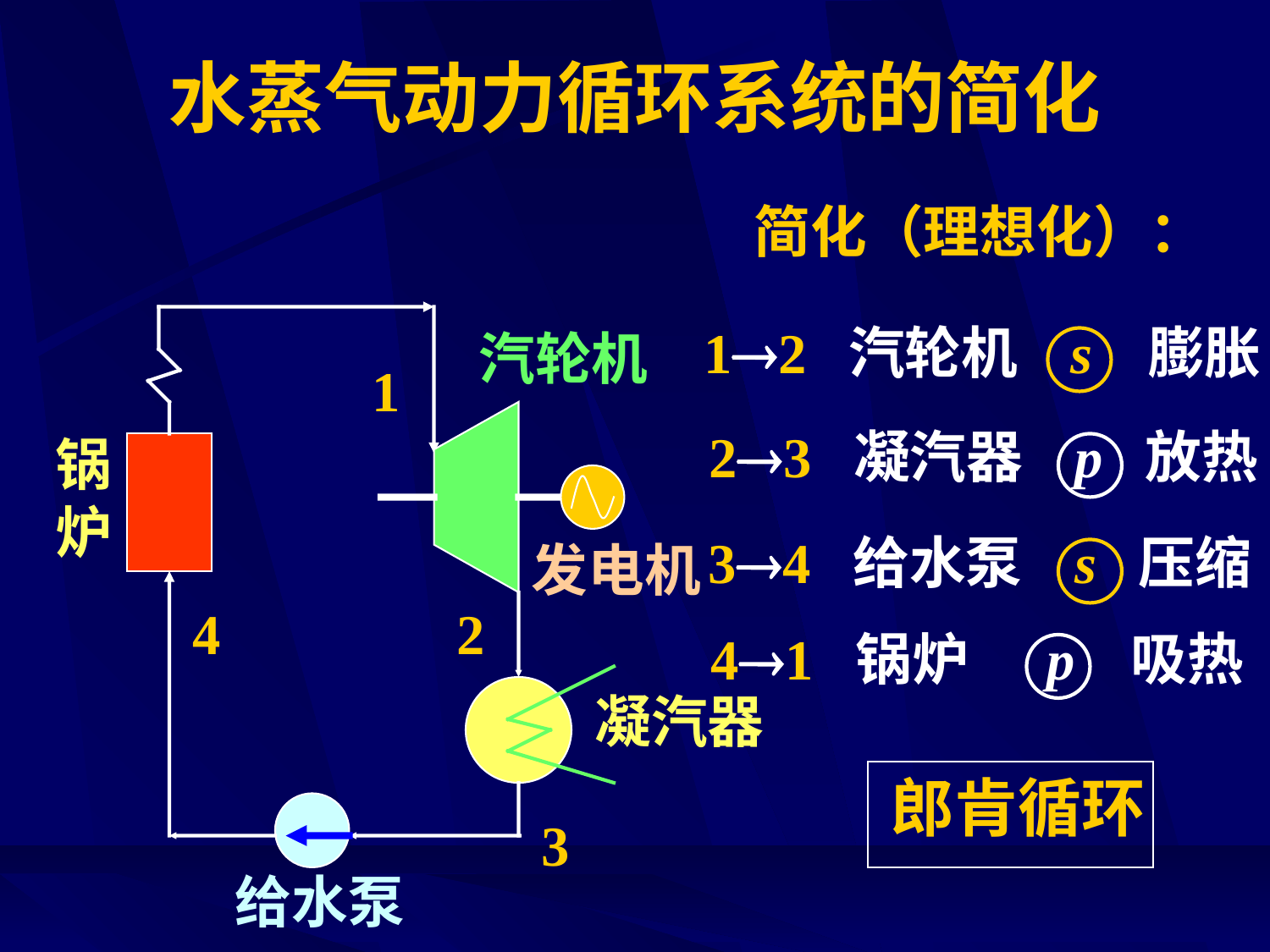

# 水蒸气动力循环系统的简化
简化（理想化）：

1→2  汽轮机   s   膨胀

汽轮机

1

2→3  凝汽器   p  放热

锅
炉

3→4  给水泵   s  压缩

发电机

4
2

4→1  锅炉     p   吸热

凝汽器

郎肯循环

3

给水泵